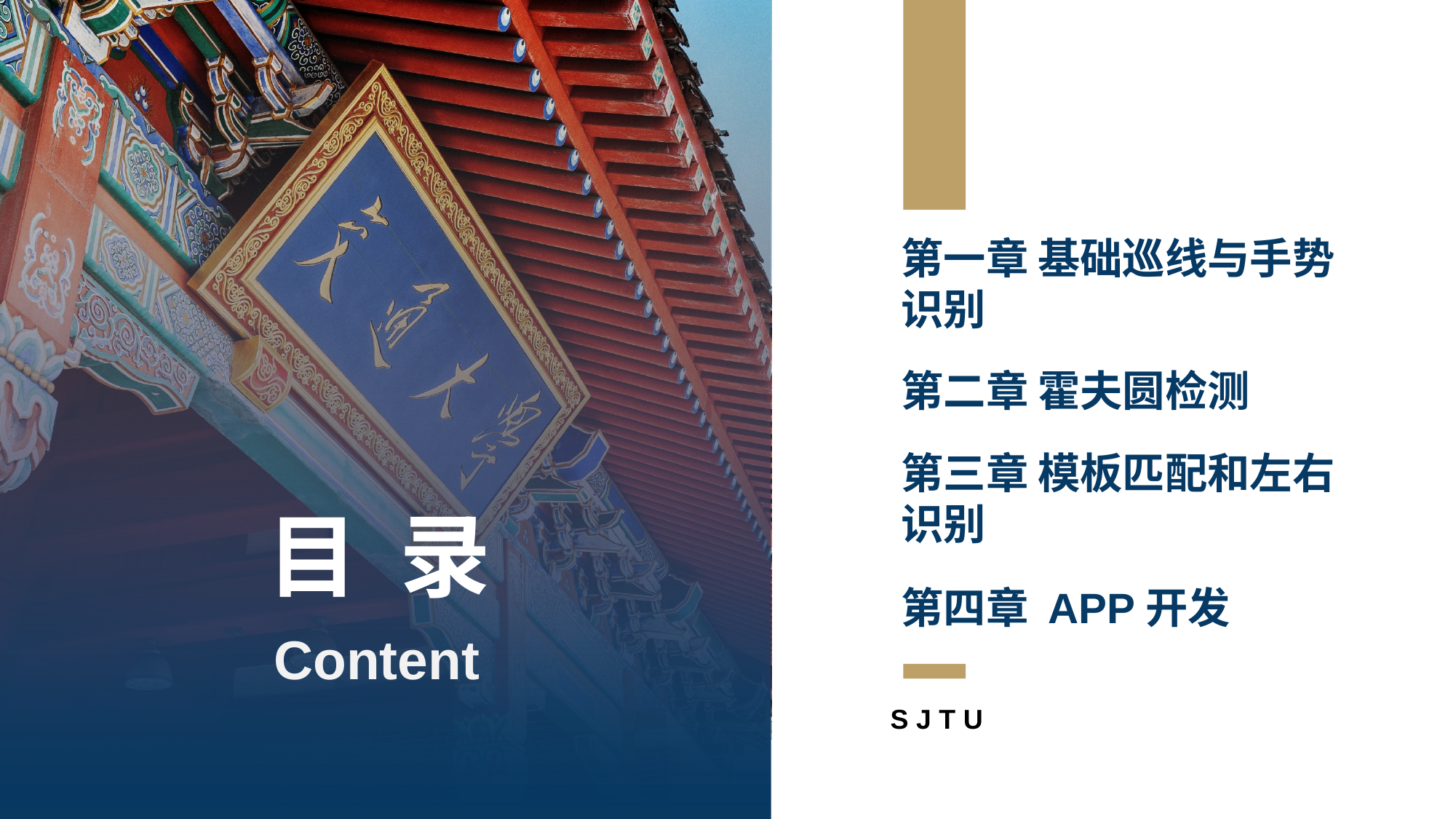

第一章 基础巡线与手势识别
第二章 霍夫圆检测
第三章 模板匹配和左右识别
第四章 APP开发